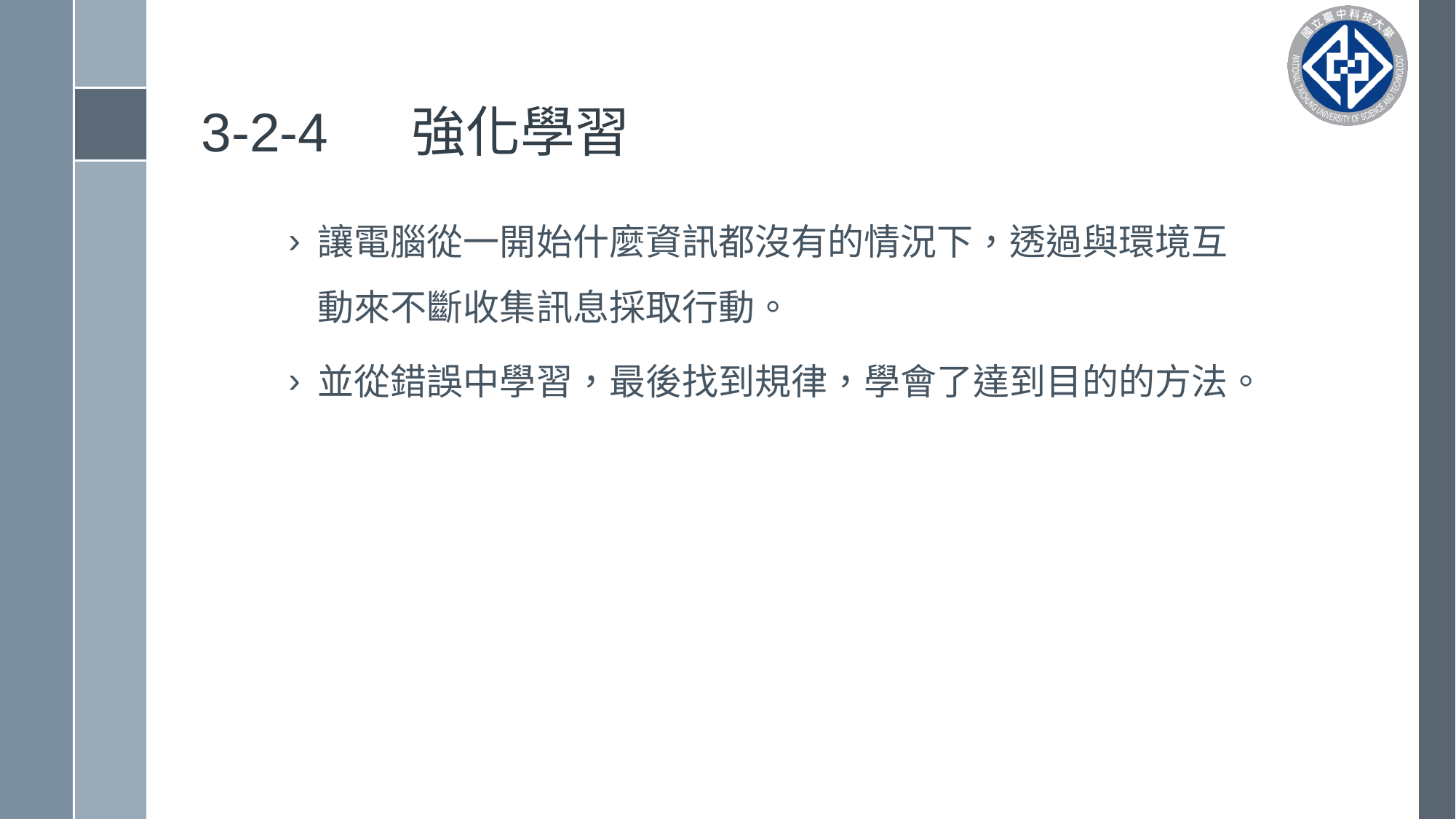

# 3-2-4 　強化學習
讓電腦從一開始什麼資訊都沒有的情況下，透過與環境互
動來不斷收集訊息採取行動。
並從錯誤中學習，最後找到規律，學會了達到目的的方法。